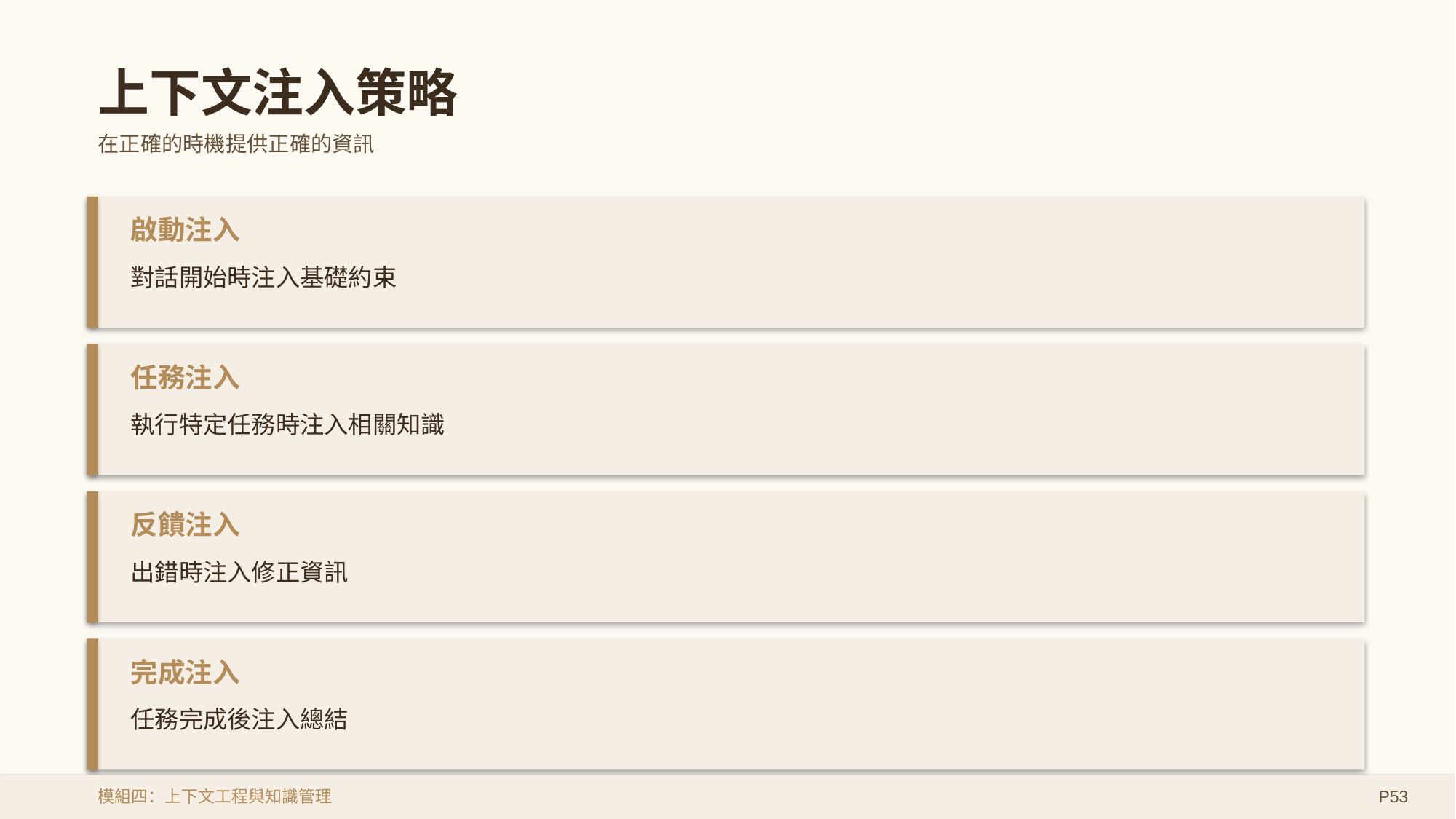

上下文注入策略
在正確的時機提供正確的資訊

啟動注入
對話開始時注入基礎約束

任務注入
執行特定任務時注入相關知識

反饋注入
出錯時注入修正資訊

完成注入
任務完成後注入總結

模組四：上下文工程與知識管理
P53